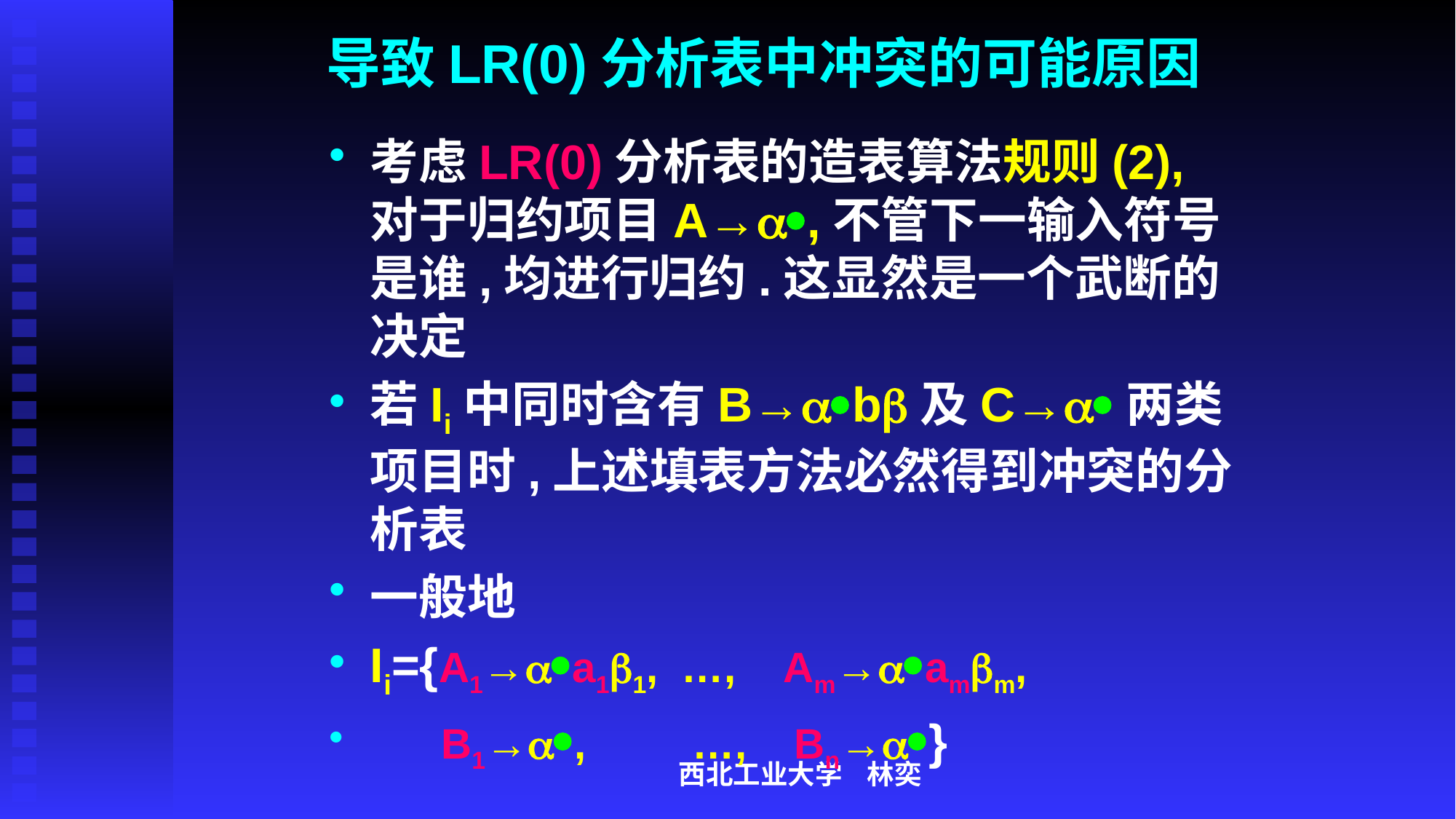

# 导致LR(0)分析表中冲突的可能原因
考虑LR(0)分析表的造表算法规则(2),对于归约项目A→α•,不管下一输入符号是谁,均进行归约.这显然是一个武断的决定
若Ii中同时含有B→α•bβ及C→α•两类项目时,上述填表方法必然得到冲突的分析表
一般地
Ii={A1→α•a1β1,  …,    Am→α•amβm,
      B1→α•,         …,    Bn→α•}
西北工业大学    林奕
126